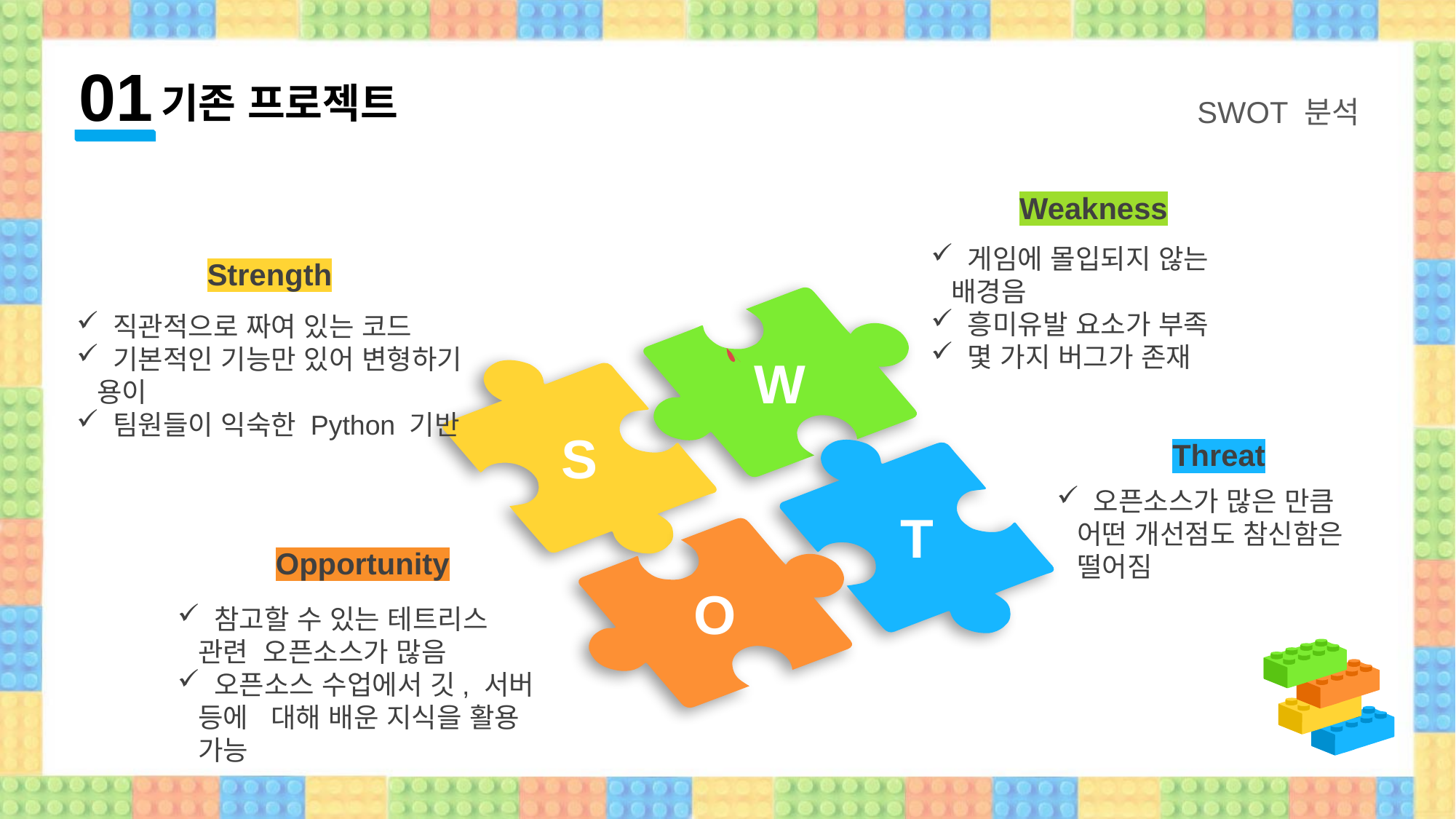

01
기존 프로젝트
SWOT 분석

Weakness
 게임에 몰입되지 않는 배경음
 흥미유발 요소가 부족
 몇 가지 버그가 존재
Strength
 직관적으로 짜여 있는 코드
 기본적인 기능만 있어 변형하기 용이
 팀원들이 익숙한 Python 기반
W

S
T
O

Threat
 오픈소스가 많은 만큼 어떤 개선점도 참신함은 떨어짐
Opportunity
 참고할 수 있는 테트리스 관련  오픈소스가 많음
 오픈소스 수업에서 깃, 서버 등에   대해 배운 지식을 활용 가능